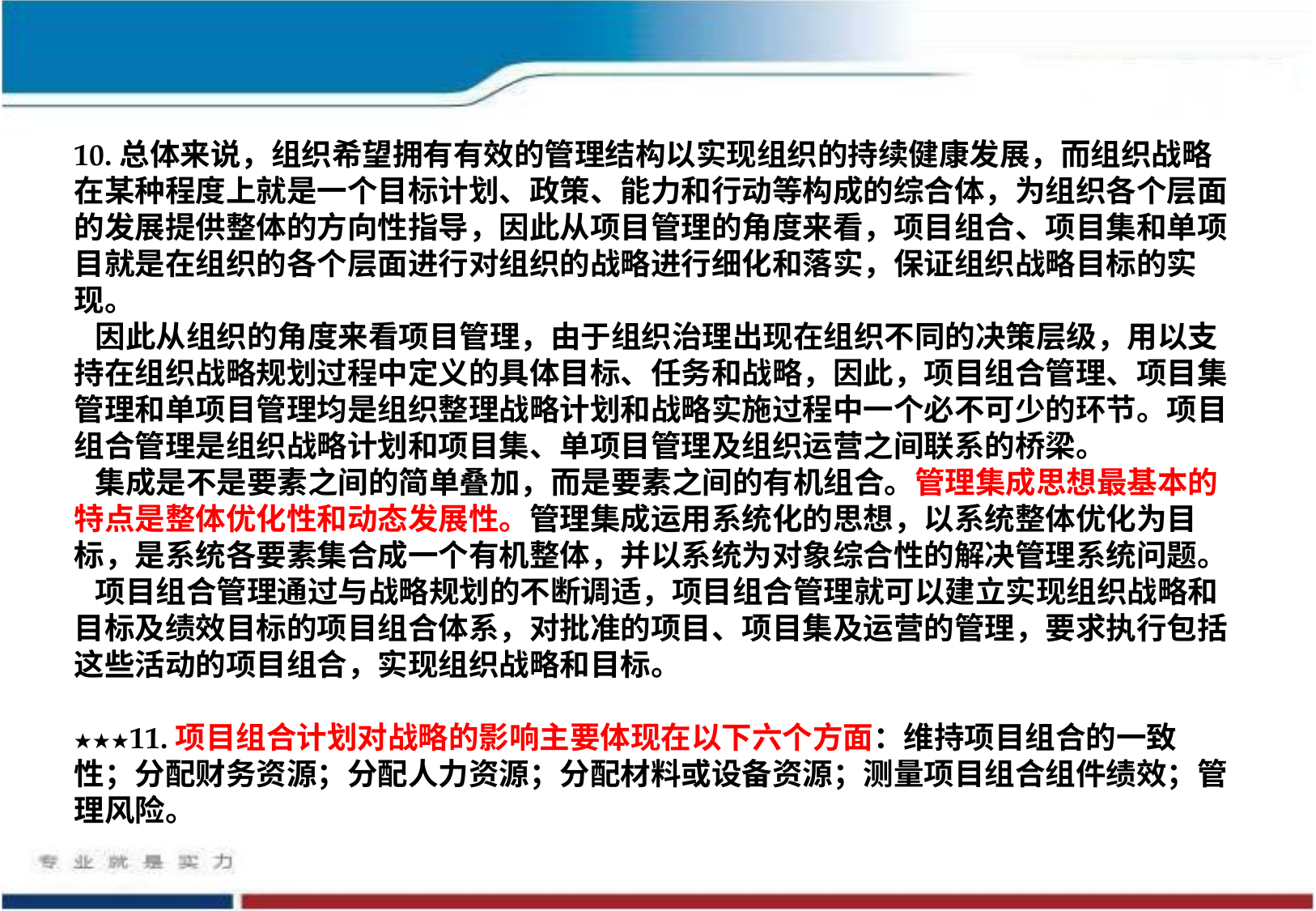

10.总体来说，组织希望拥有有效的管理结构以实现组织的持续健康发展，而组织战略在某种程度上就是一个目标计划、政策、能力和行动等构成的综合体，为组织各个层面的发展提供整体的方向性指导，因此从项目管理的角度来看，项目组合、项目集和单项目就是在组织的各个层面进行对组织的战略进行细化和落实，保证组织战略目标的实现。
  因此从组织的角度来看项目管理，由于组织治理出现在组织不同的决策层级，用以支持在组织战略规划过程中定义的具体目标、任务和战略，因此，项目组合管理、项目集管理和单项目管理均是组织整理战略计划和战略实施过程中一个必不可少的环节。项目组合管理是组织战略计划和项目集、单项目管理及组织运营之间联系的桥梁。
  集成是不是要素之间的简单叠加，而是要素之间的有机组合。管理集成思想最基本的特点是整体优化性和动态发展性。管理集成运用系统化的思想，以系统整体优化为目标，是系统各要素集合成一个有机整体，并以系统为对象综合性的解决管理系统问题。
  项目组合管理通过与战略规划的不断调适，项目组合管理就可以建立实现组织战略和目标及绩效目标的项目组合体系，对批准的项目、项目集及运营的管理，要求执行包括这些活动的项目组合，实现组织战略和目标。

★★★11.项目组合计划对战略的影响主要体现在以下六个方面：维持项目组合的一致性；分配财务资源；分配人力资源；分配材料或设备资源；测量项目组合组件绩效；管理风险。